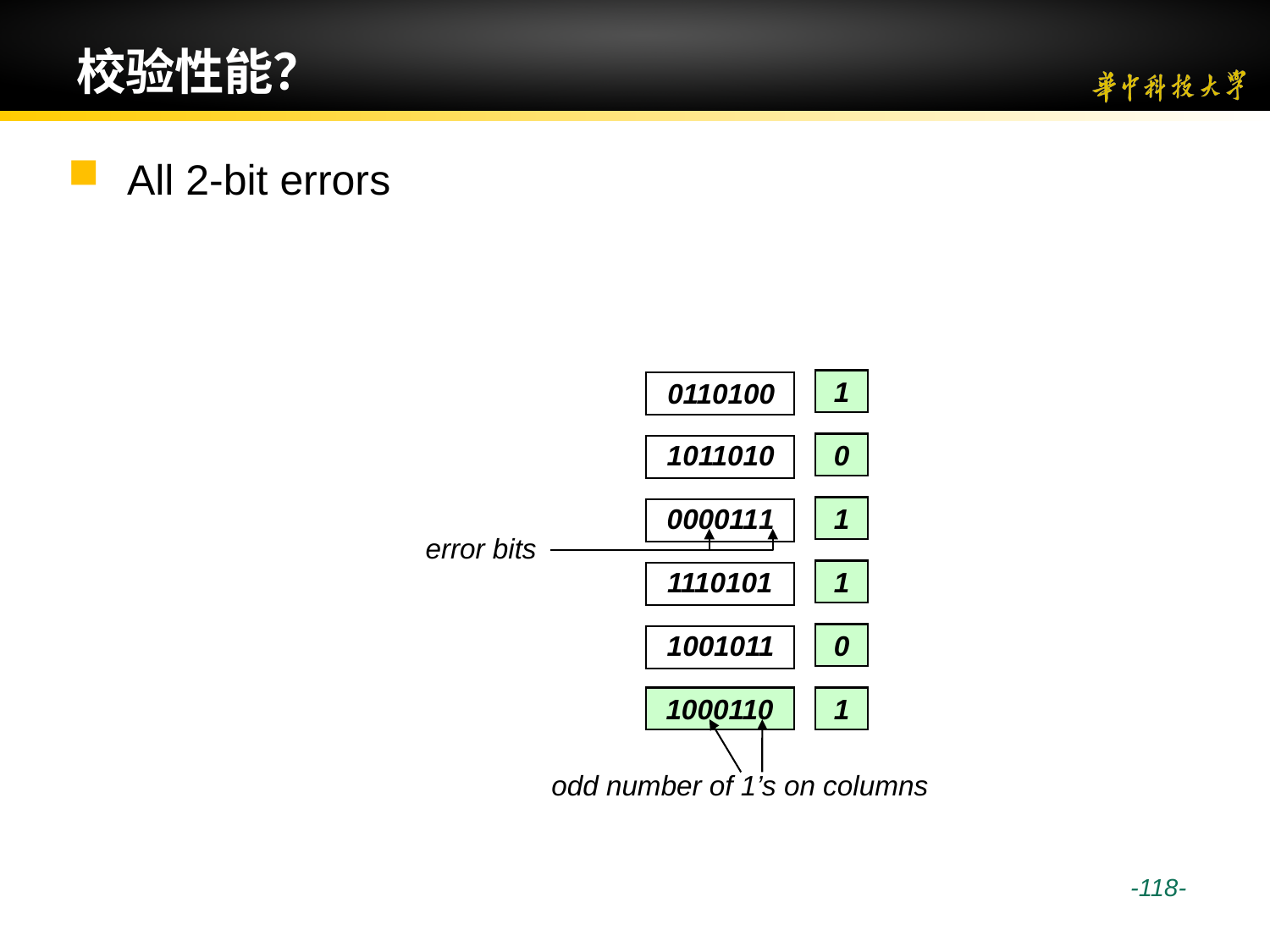

# 校验性能？
 All 2-bit errors

0110100
1

1011010
0

0000111
1

error bits

 1110101
1

1001011
0

1000110
1

odd number of 1’s on columns
 -118-